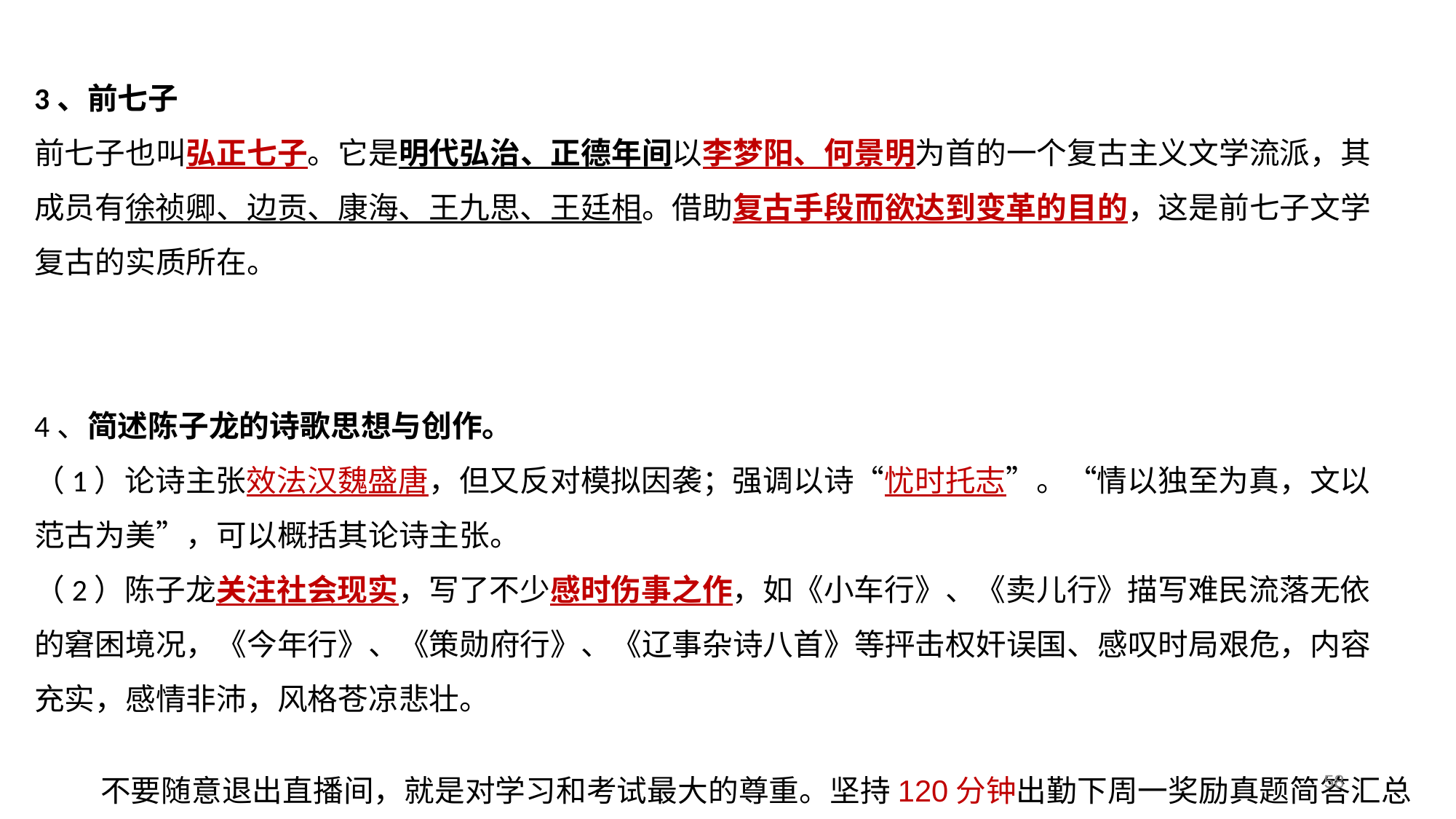

3、前七子
前七子也叫弘正七子。它是明代弘治、正德年间以李梦阳、何景明为首的一个复古主义文学流派，其成员有徐祯卿、边贡、康海、王九思、王廷相。借助复古手段而欲达到变革的目的，这是前七子文学复古的实质所在。

4、简述陈子龙的诗歌思想与创作。
（1）论诗主张效法汉魏盛唐，但又反对模拟因袭；强调以诗“忧时托志”。“情以独至为真，文以范古为美”，可以概括其论诗主张。
（2）陈子龙关注社会现实，写了不少感时伤事之作，如《小车行》、《卖儿行》描写难民流落无依的窘困境况，《今年行》、《策勋府行》、《辽事杂诗八首》等抨击权奸误国、感叹时局艰危，内容充实，感情非沛，风格苍凉悲壮。
58